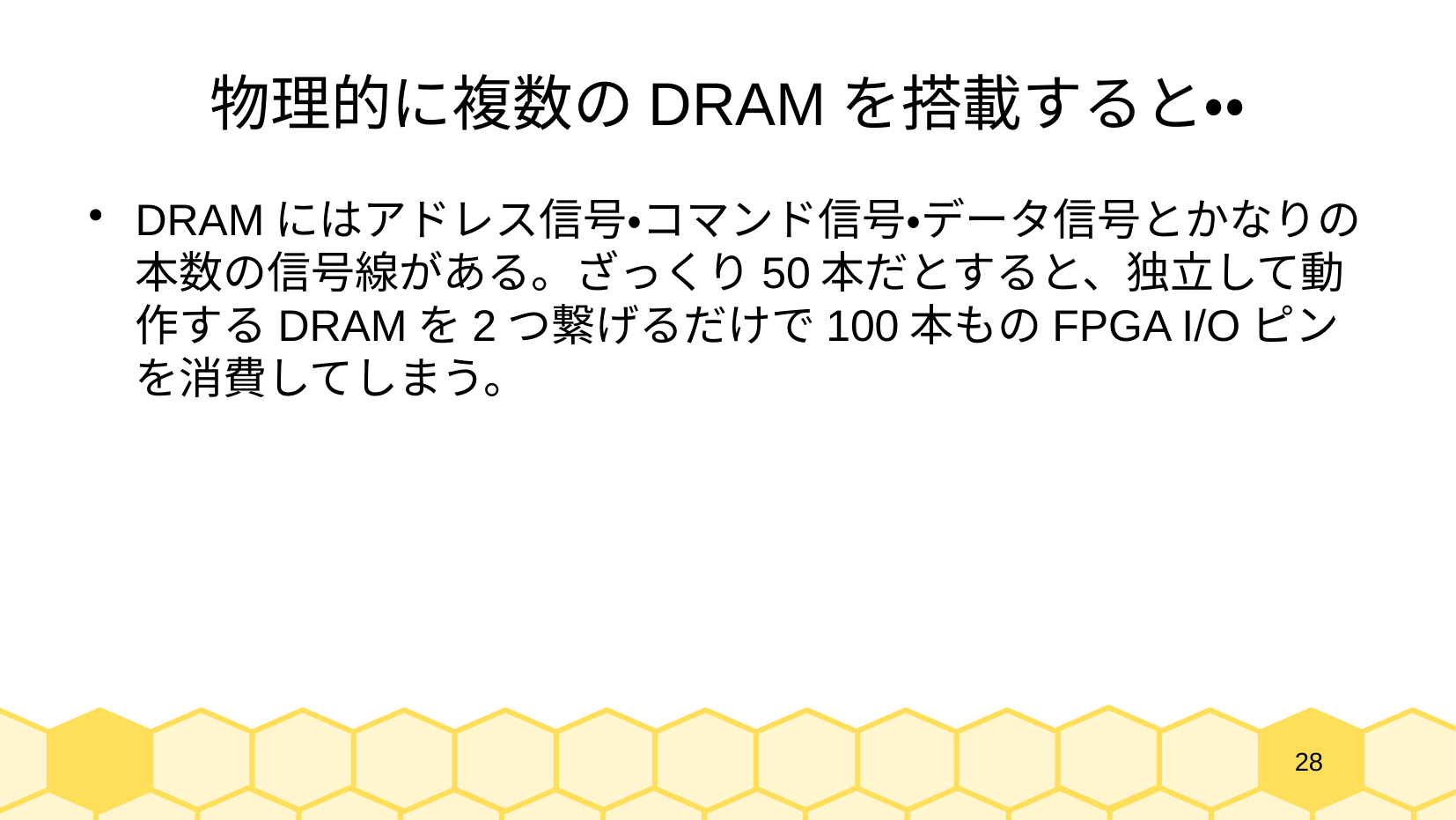

# 物理的に複数のDRAMを搭載すると・・
DRAMにはアドレス信号・コマンド信号・データ信号とかなりの本数の信号線がある。ざっくり50本だとすると、独立して動作するDRAMを2つ繋げるだけで100本ものFPGA I/Oピンを消費してしまう。
28